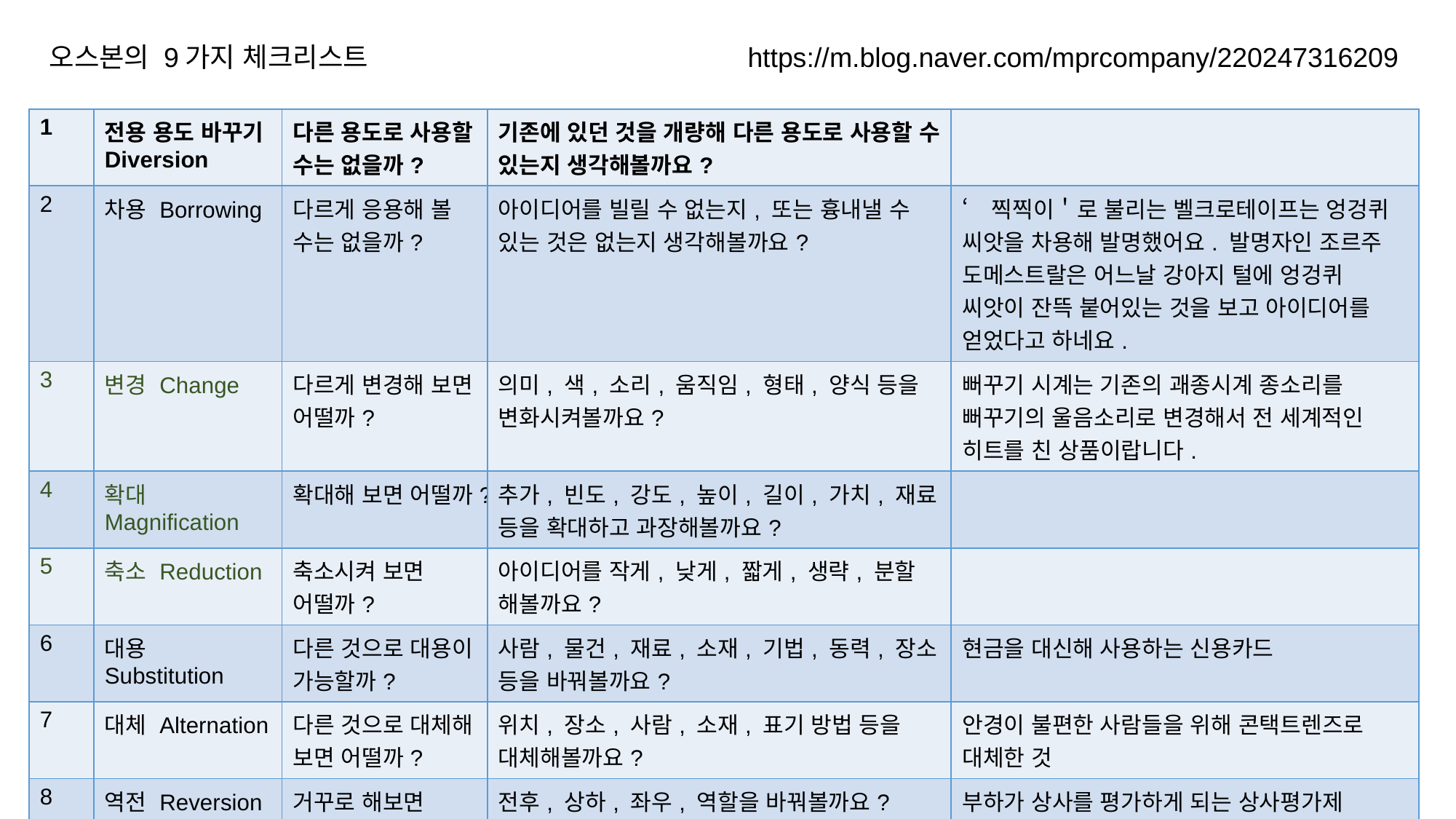

오스본의 9가지 체크리스트
https://m.blog.naver.com/mprcompany/220247316209
| 1 | 전용 용도 바꾸기 Diversion | 다른 용도로 사용할 수는 없을까? | 기존에 있던 것을 개량해 다른 용도로 사용할 수 있는지 생각해볼까요? |  |
| --- | --- | --- | --- | --- |
| 2 | 차용 Borrowing | 다르게 응용해 볼 수는 없을까? | 아이디어를 빌릴 수 없는지, 또는 흉내낼 수 있는 것은 없는지 생각해볼까요? | ‘찍찍이＇로 불리는 벨크로테이프는 엉겅퀴 씨앗을 차용해 발명했어요. 발명자인 조르주 도메스트랄은 어느날 강아지 털에 엉겅퀴 씨앗이 잔뜩 붙어있는 것을 보고 아이디어를 얻었다고 하네요. |
| 3 | 변경 Change | 다르게 변경해 보면 어떨까? | 의미, 색, 소리, 움직임, 형태, 양식 등을 변화시켜볼까요? | 뻐꾸기 시계는 기존의 괘종시계 종소리를 뻐꾸기의 울음소리로 변경해서 전 세계적인 히트를 친 상품이랍니다. |
| 4 | 확대 Magnification | 확대해 보면 어떨까? | 추가, 빈도, 강도, 높이, 길이, 가치, 재료 등을 확대하고 과장해볼까요? |  |
| 5 | 축소 Reduction | 축소시켜 보면 어떨까? | 아이디어를 작게, 낮게, 짧게, 생략, 분할 해볼까요? |  |
| 6 | 대용 Substitution | 다른 것으로 대용이 가능할까? | 사람, 물건, 재료, 소재, 기법, 동력, 장소 등을 바꿔볼까요? | 현금을 대신해 사용하는 신용카드 |
| 7 | 대체 Alternation | 다른 것으로 대체해 보면 어떨까? | 위치, 장소, 사람, 소재, 표기 방법 등을 대체해볼까요? | 안경이 불편한 사람들을 위해 콘택트렌즈로 대체한 것 |
| 8 | 역전 Reversion | 거꾸로 해보면 어떨까? | 전후, 상하, 좌우, 역할을 바꿔볼까요? | 부하가 상사를 평가하게 되는 상사평가제 |
| 9 | 결합 Compounding | 다른 것들과 결합시켜 보면 어떨까? | 목적, 단위, 아이디어, 브랜드를 결합해볼까요? | 스마트폰은 최고의 결합상품! |